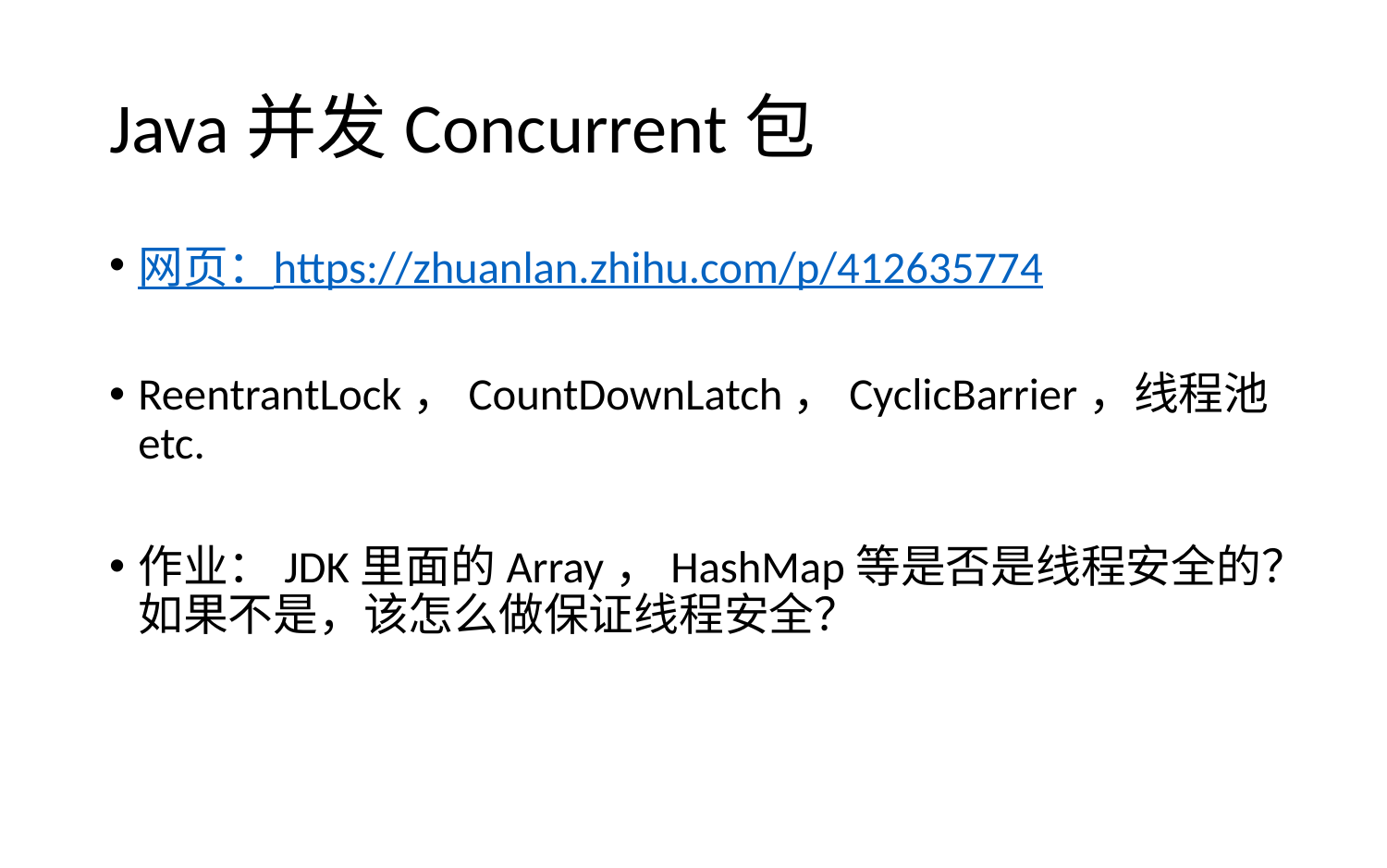

# Java并发Concurrent包
网页：https://zhuanlan.zhihu.com/p/412635774
ReentrantLock，CountDownLatch，CyclicBarrier，线程池 etc.
作业：JDK里面的Array，HashMap等是否是线程安全的？如果不是，该怎么做保证线程安全？